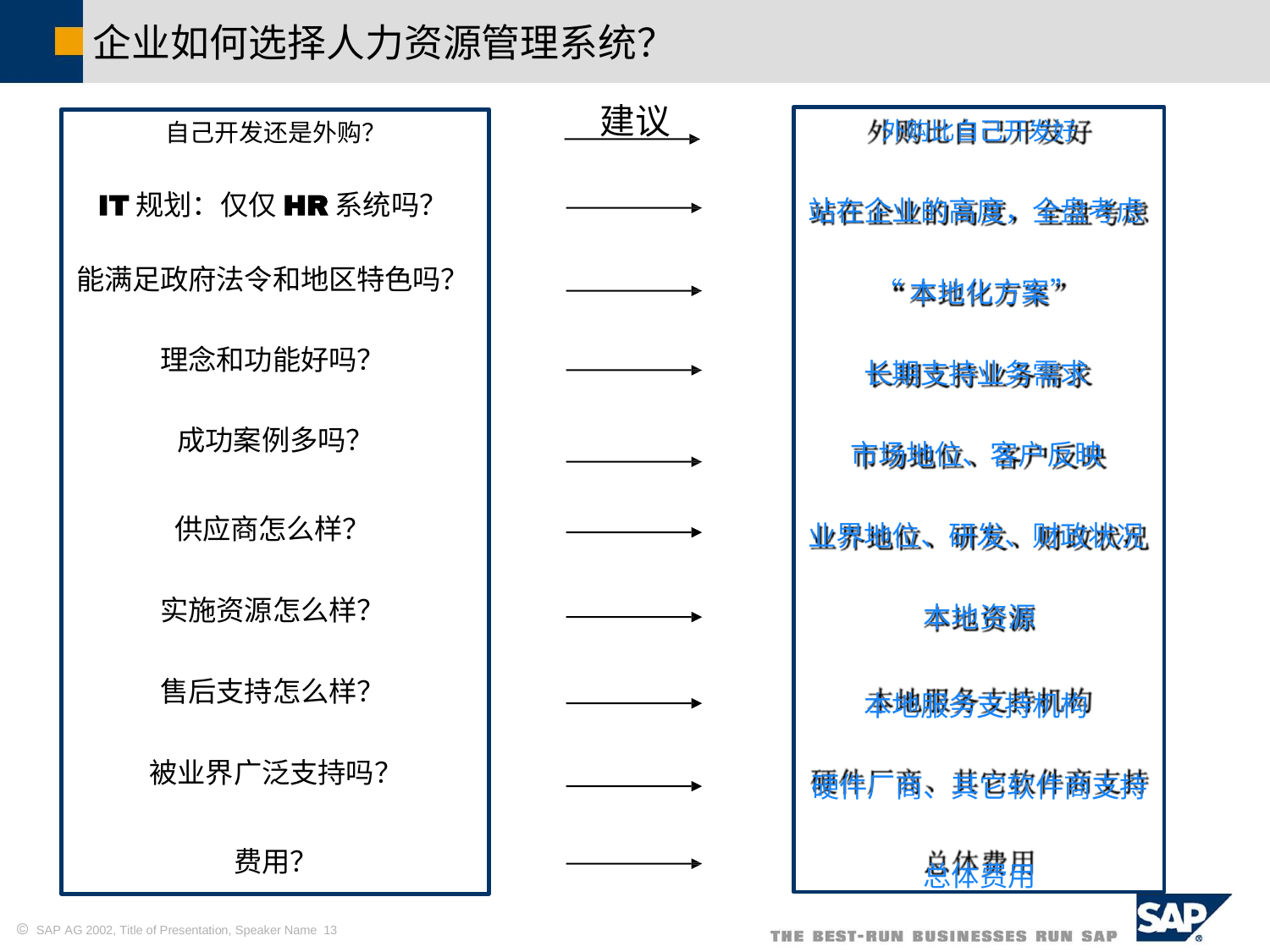

企业如何选择人力资源管理系统？
建议

外购比自己开发好
站在企业的高度，全盘考虑
“本地化方案”
长期支持业务需求
市场地位、客户反映
业界地位、研发、财政状况
本地资源
本地服务支持机构
硬件厂商、其它软件商支持
总体费用

自己开发还是外购？
IT规划：仅仅HR系统吗？
能满足政府法令和地区特色吗？
理念和功能好吗？
成功案例多吗？
供应商怎么样？
实施资源怎么样？
售后支持怎么样？
被业界广泛支持吗？
费用？

©  SAP AG 2002, Title of Presentation, Speaker Name  13